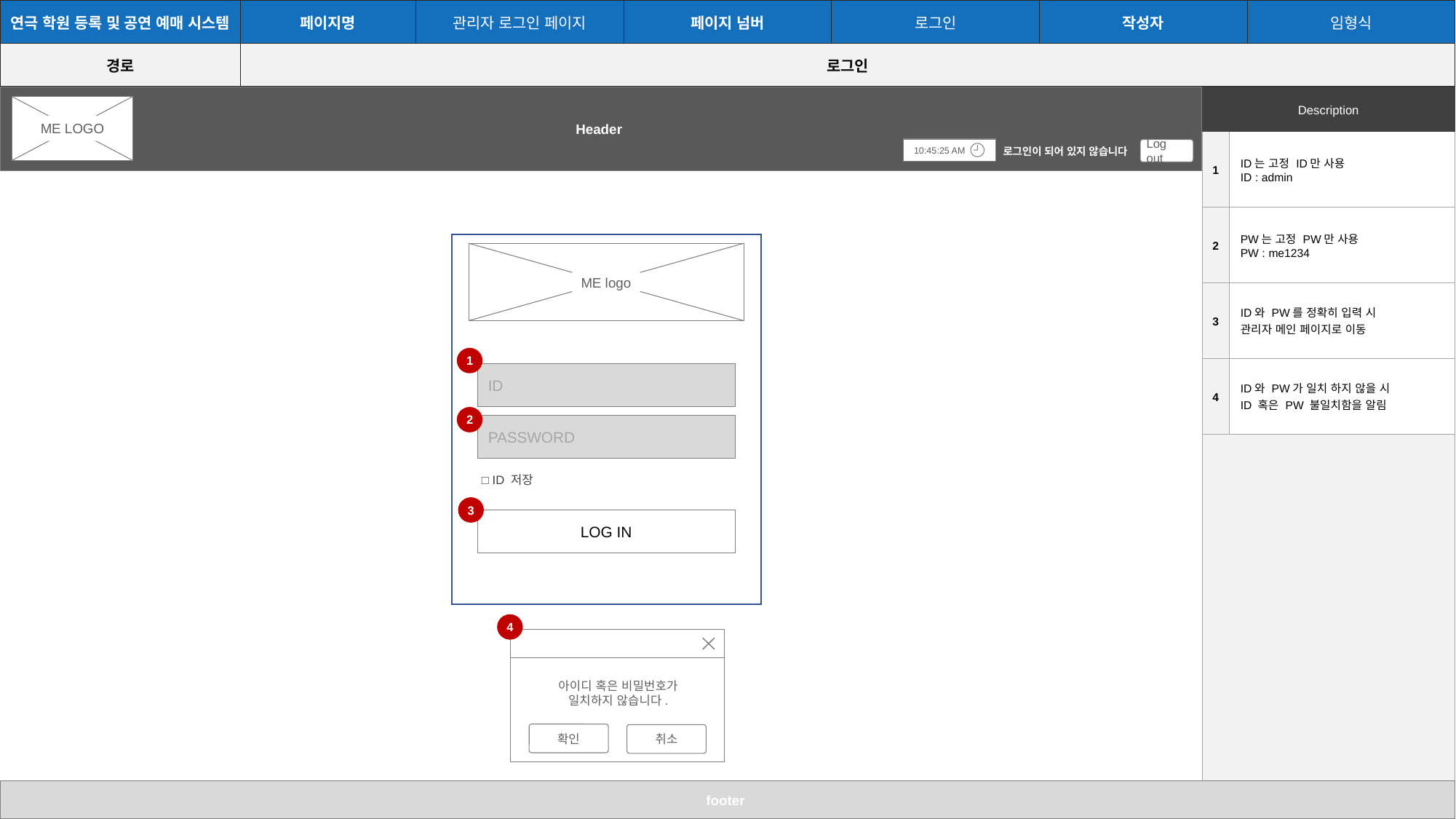

| 연극 학원 등록 및 공연 예매 시스템 | 페이지명 | 관리자 로그인 페이지 | 페이지 넘버 | 로그인 | 작성자 | 임형식 |
| --- | --- | --- | --- | --- | --- | --- |
| 경로 | 로그인 |  |  |  |  |  |
Header
| Description |
| --- |

ME LOGO
| 1 | ID는 고정 ID만 사용 ID : admin |
| --- | --- |
| 2 | PW는 고정 PW만 사용 PW : me1234 |
| 3 | ID와 PW를 정확히 입력 시 관리자 메인 페이지로 이동 |
| 4 | ID와 PW가 일치 하지 않을 시 ID 혹은 PW 불일치함을 알림 |
|  |  |
10:45:25 AM

로그인이 되어 있지 않습니다
Log out

ME logo
ID
PASSWORD
□ ID 저장
LOG IN
1
2
3
4

아이디 혹은 비밀번호가
일치하지 않습니다.

확인
취소
footer